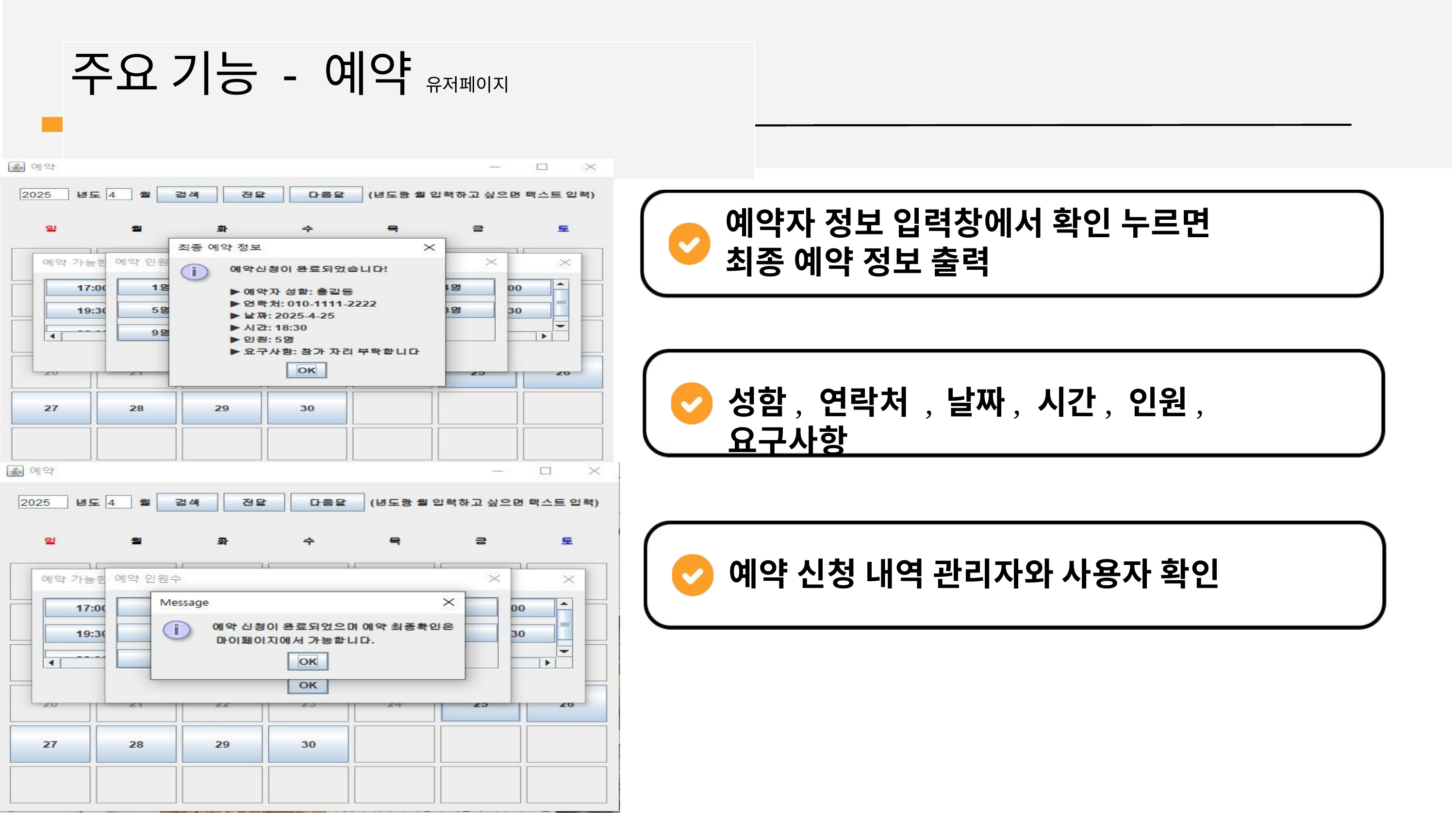

# 주요 기능 - 예약 유저페이지

예약자 정보 입력창에서 확인 누르면  최종 예약 정보 출력

성함, 연락처 , 날짜, 시간, 인원, 요구사항

예약 신청 내역 관리자와 사용자 확인